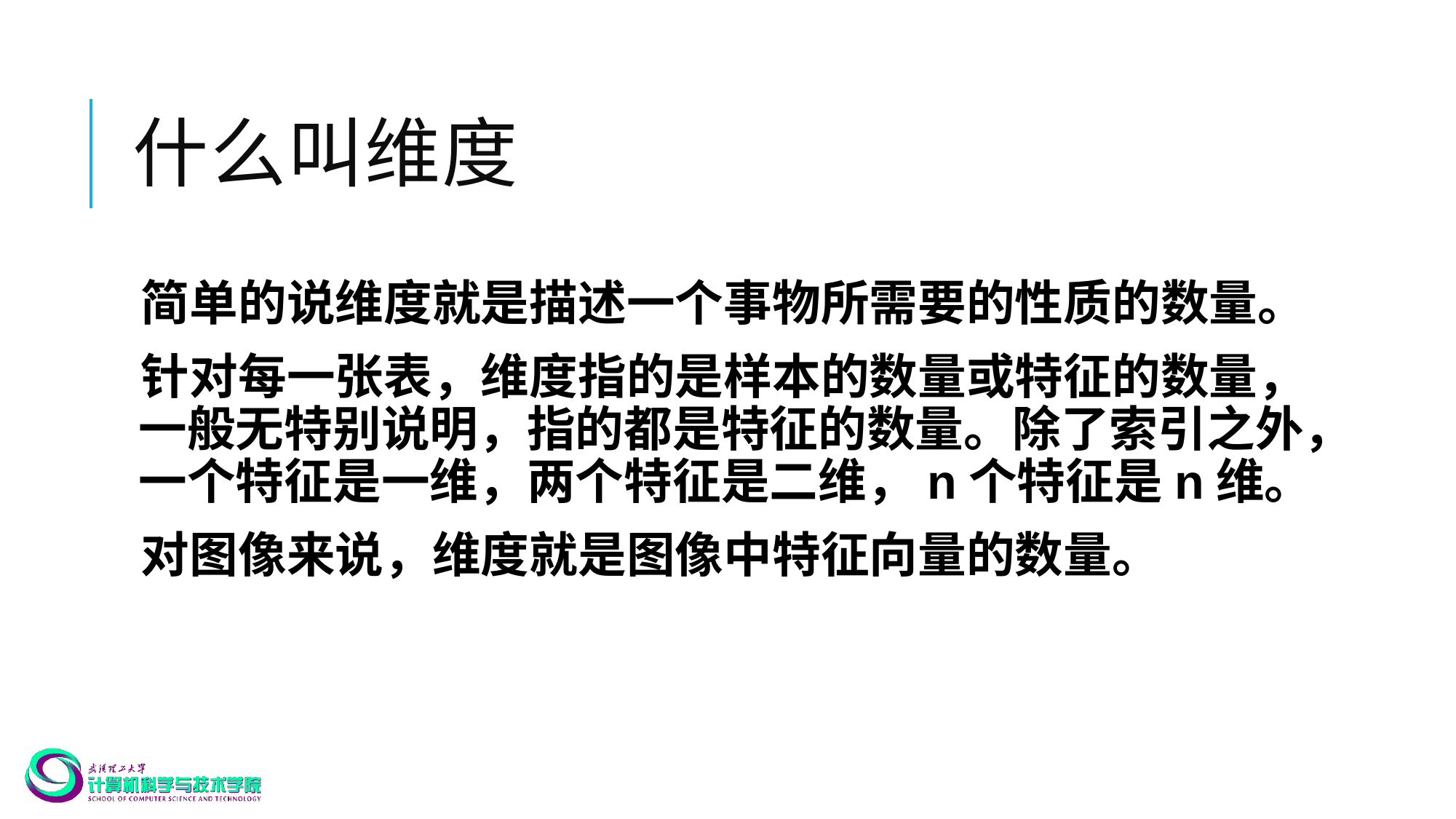

# 什么叫维度
简单的说维度就是描述一个事物所需要的性质的数量。
针对每一张表，维度指的是样本的数量或特征的数量，一般无特别说明，指的都是特征的数量。除了索引之外，一个特征是一维，两个特征是二维，n个特征是n维。
对图像来说，维度就是图像中特征向量的数量。